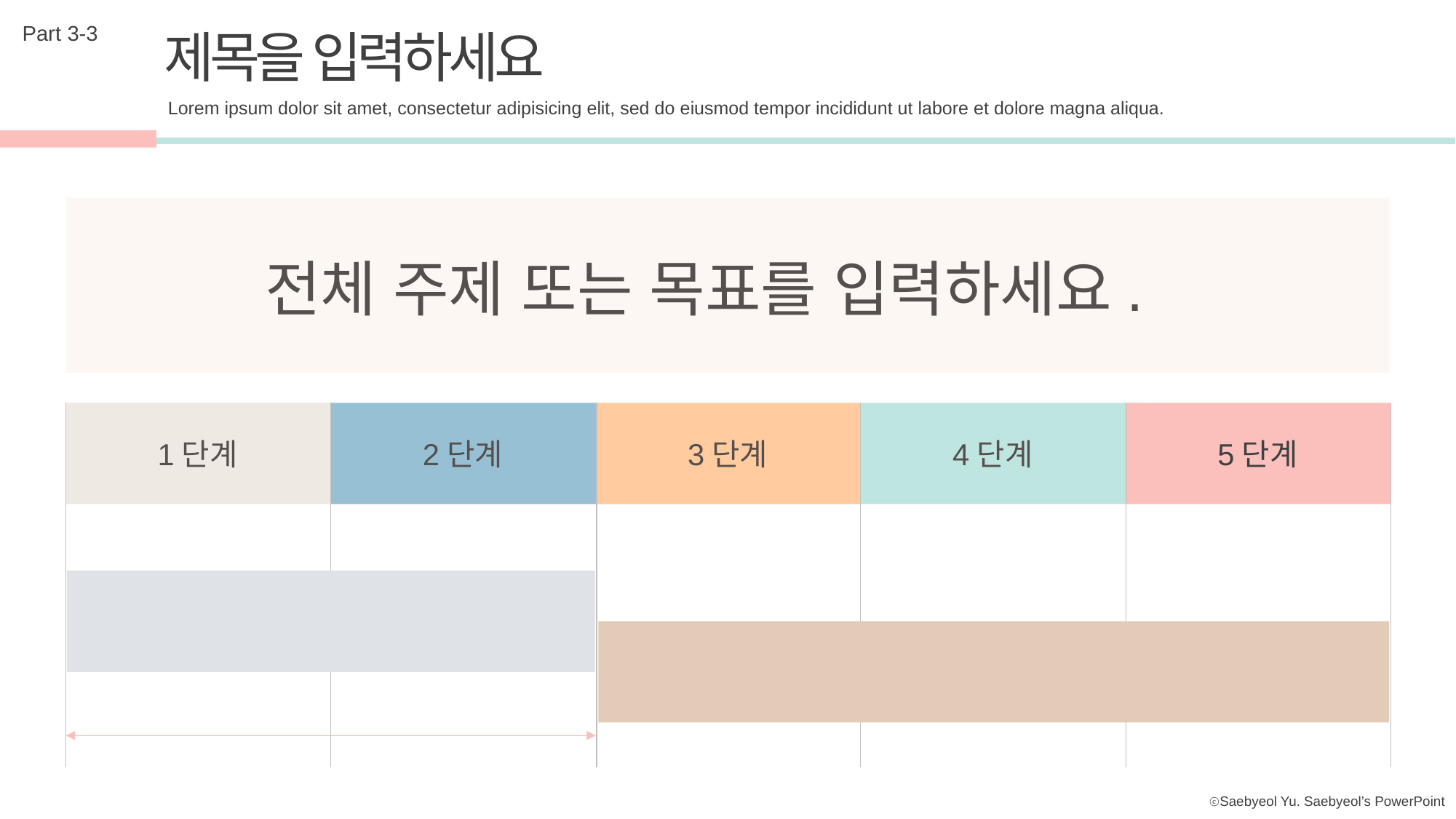

Part 3-3
제목을 입력하세요
Lorem ipsum dolor sit amet, consectetur adipisicing elit, sed do eiusmod tempor incididunt ut labore et dolore magna aliqua.

전체 주제 또는 목표를 입력하세요.

1단계
2단계
3단계
4단계
5단계